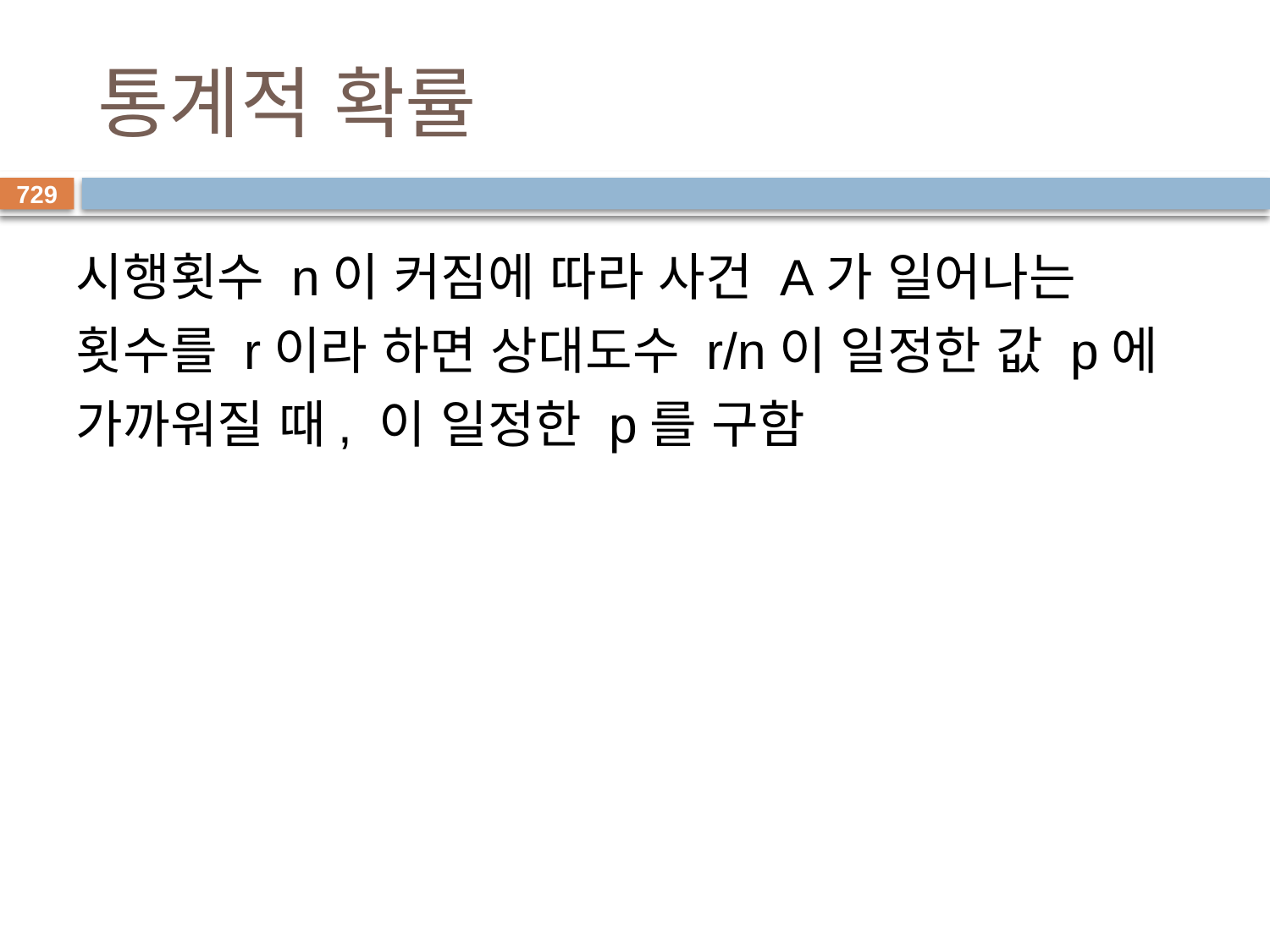

# 통계적 확률
729
시행횟수 n이 커짐에 따라 사건 A가 일어나는 횟수를 r이라 하면 상대도수 r/n이 일정한 값 p에 가까워질 때, 이 일정한 p를 구함